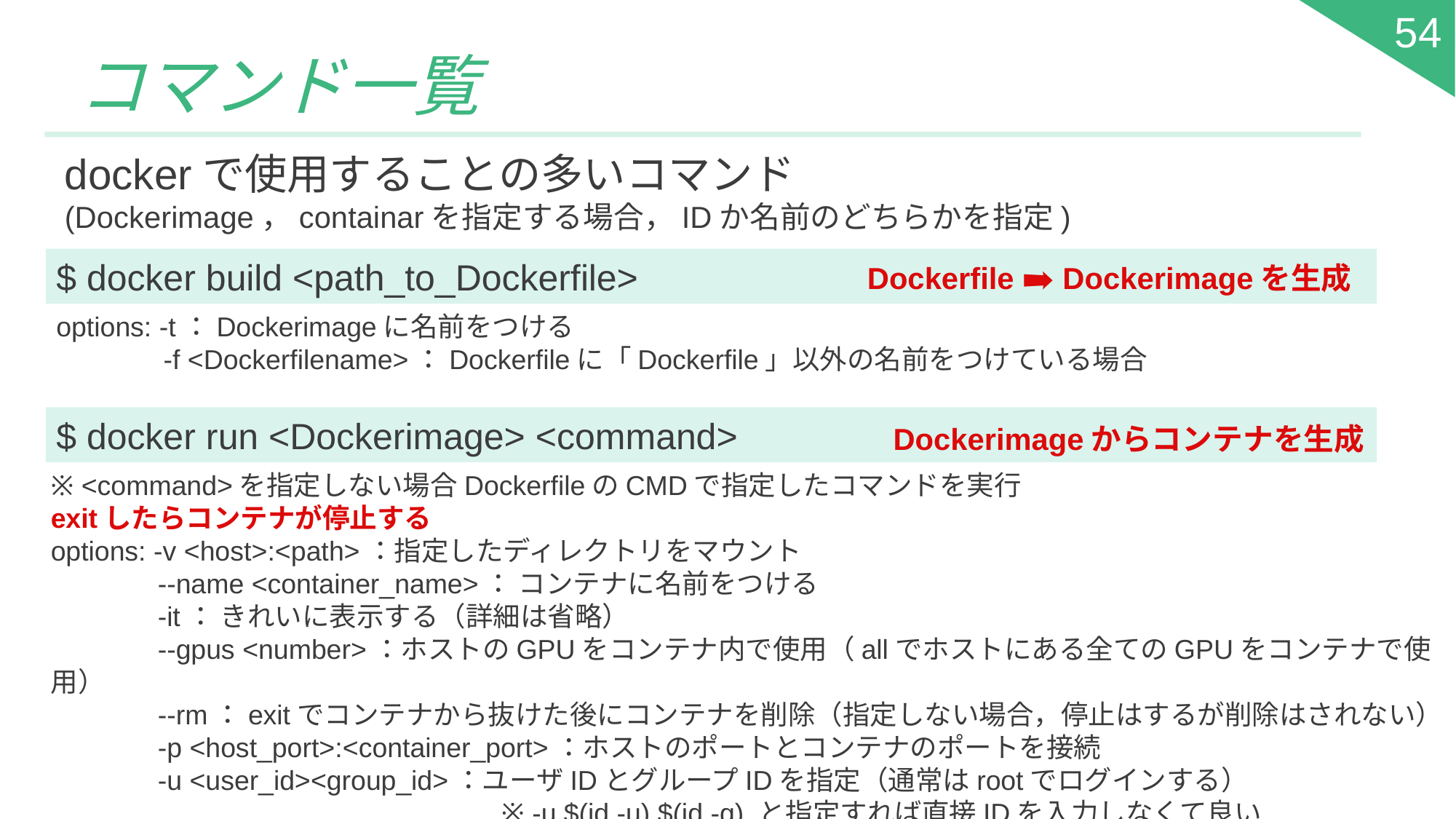

54
# コマンド一覧
dockerで使用することの多いコマンド
(Dockerimage，containarを指定する場合，IDか名前のどちらかを指定)
$ docker build <path_to_Dockerfile>
Dockerfile ➡ Dockerimageを生成
options: -t：Dockerimageに名前をつける
              -f <Dockerfilename>：Dockerfileに「Dockerfile」以外の名前をつけている場合
$ docker run <Dockerimage> <command>
Dockerimageからコンテナを生成
※ <command>を指定しない場合DockerfileのCMDで指定したコマンドを実行
exitしたらコンテナが停止する
options: -v <host>:<path>：指定したディレクトリをマウント
              --name <container_name>： コンテナに名前をつける
              -it： きれいに表示する（詳細は省略）
              --gpus <number>：ホストのGPUをコンテナ内で使用（allでホストにある全てのGPUをコンテナで使用）
              --rm：exitでコンテナから抜けた後にコンテナを削除（指定しない場合，停止はするが削除はされない）
              -p <host_port>:<container_port>：ホストのポートとコンテナのポートを接続
              -u <user_id><group_id>：ユーザIDとグループIDを指定（通常はrootでログインする）
                                                           ※ -u $(id -u) $(id -g) と指定すれば直接IDを入力しなくて良い